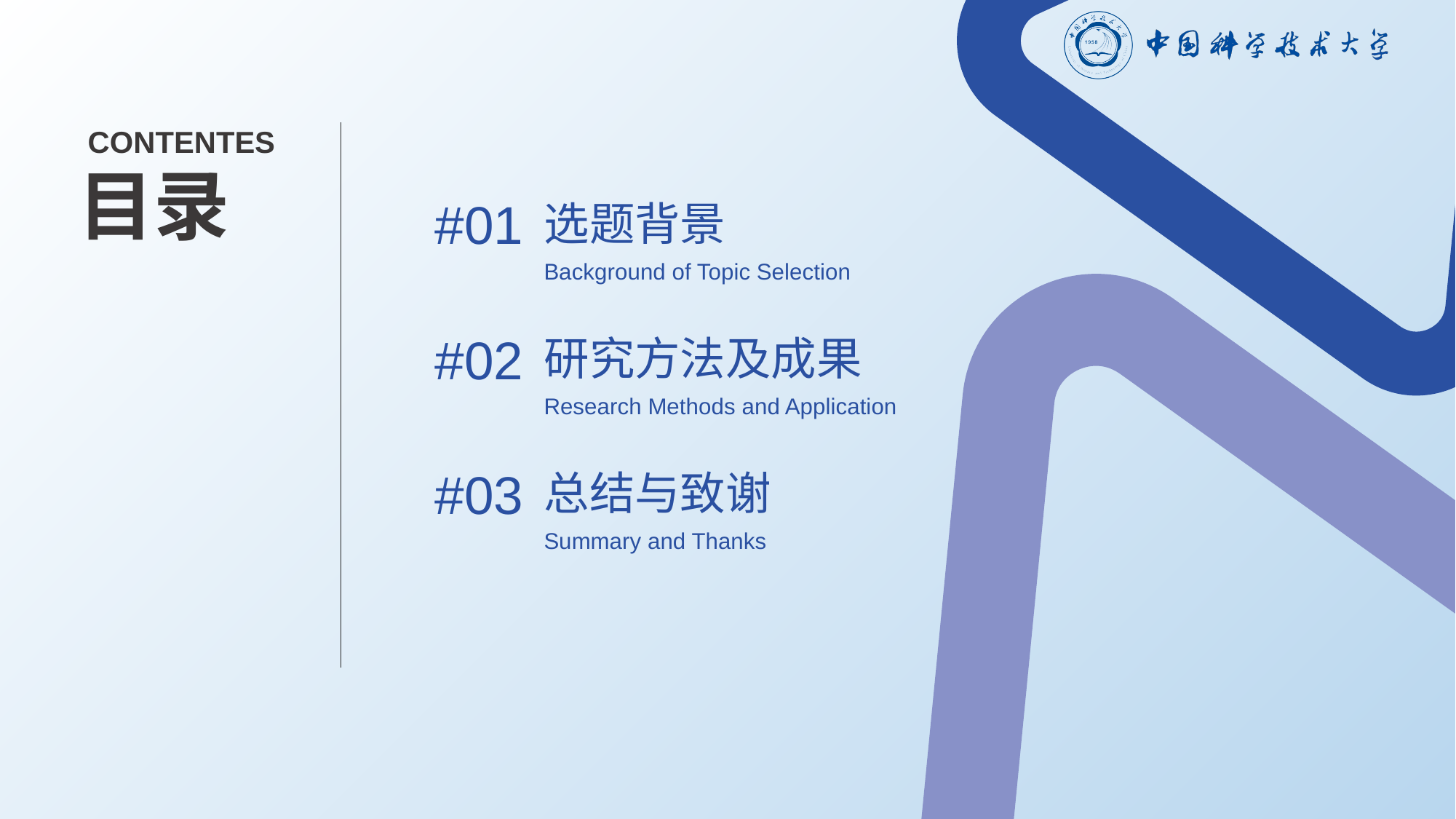

CONTENTES
目录
#01
选题背景
Background of Topic Selection
#02
研究方法及成果
Research Methods and Application
#03
总结与致谢
Summary and Thanks